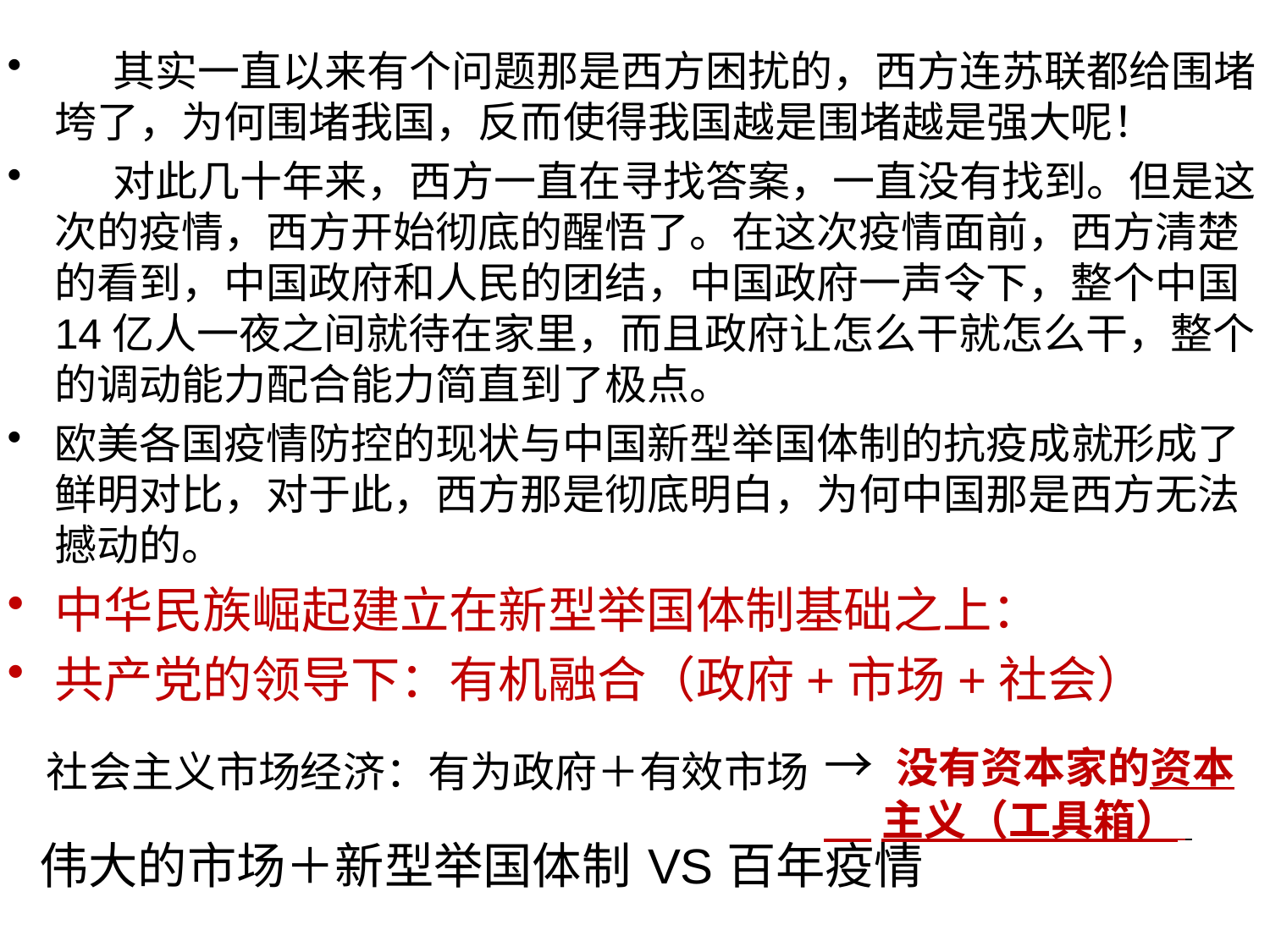

其实一直以来有个问题那是西方困扰的，西方连苏联都给围堵垮了，为何围堵我国，反而使得我国越是围堵越是强大呢！
     对此几十年来，西方一直在寻找答案，一直没有找到。但是这次的疫情，西方开始彻底的醒悟了。在这次疫情面前，西方清楚的看到，中国政府和人民的团结，中国政府一声令下，整个中国14亿人一夜之间就待在家里，而且政府让怎么干就怎么干，整个的调动能力配合能力简直到了极点。
欧美各国疫情防控的现状与中国新型举国体制的抗疫成就形成了鲜明对比，对于此，西方那是彻底明白，为何中国那是西方无法撼动的。
中华民族崛起建立在新型举国体制基础之上：
共产党的领导下：有机融合（政府+市场+社会）

→ 没有资本家的资本
     主义（工具箱）
社会主义市场经济：有为政府＋有效市场
伟大的市场＋新型举国体制
VS
百年疫情